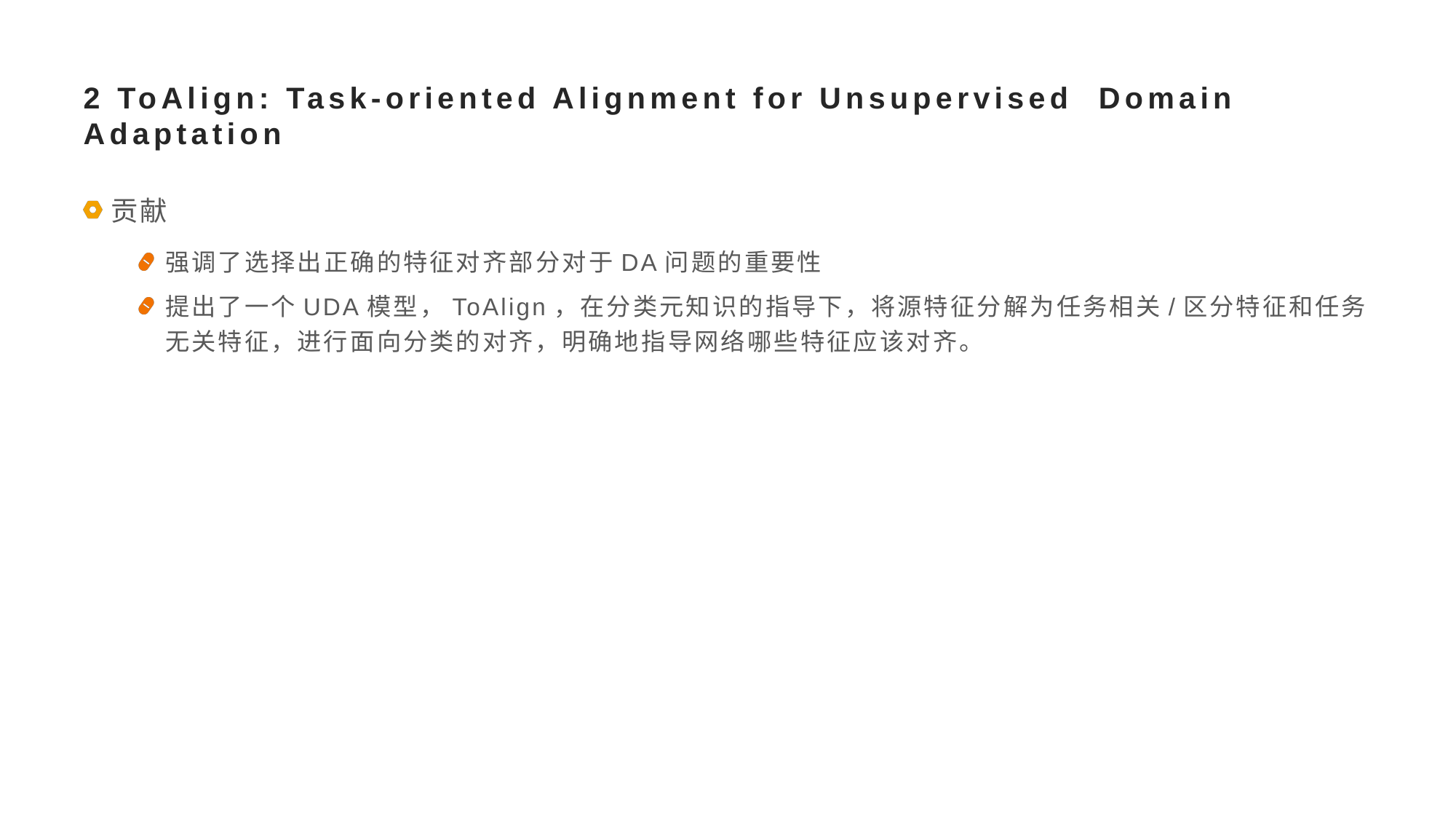

# 2 ToAlign: Task-oriented Alignment for Unsupervised  Domain Adaptation
贡献
强调了选择出正确的特征对齐部分对于DA问题的重要性
提出了一个UDA模型，ToAlign，在分类元知识的指导下，将源特征分解为任务相关/区分特征和任务无关特征，进行面向分类的对齐，明确地指导网络哪些特征应该对齐。